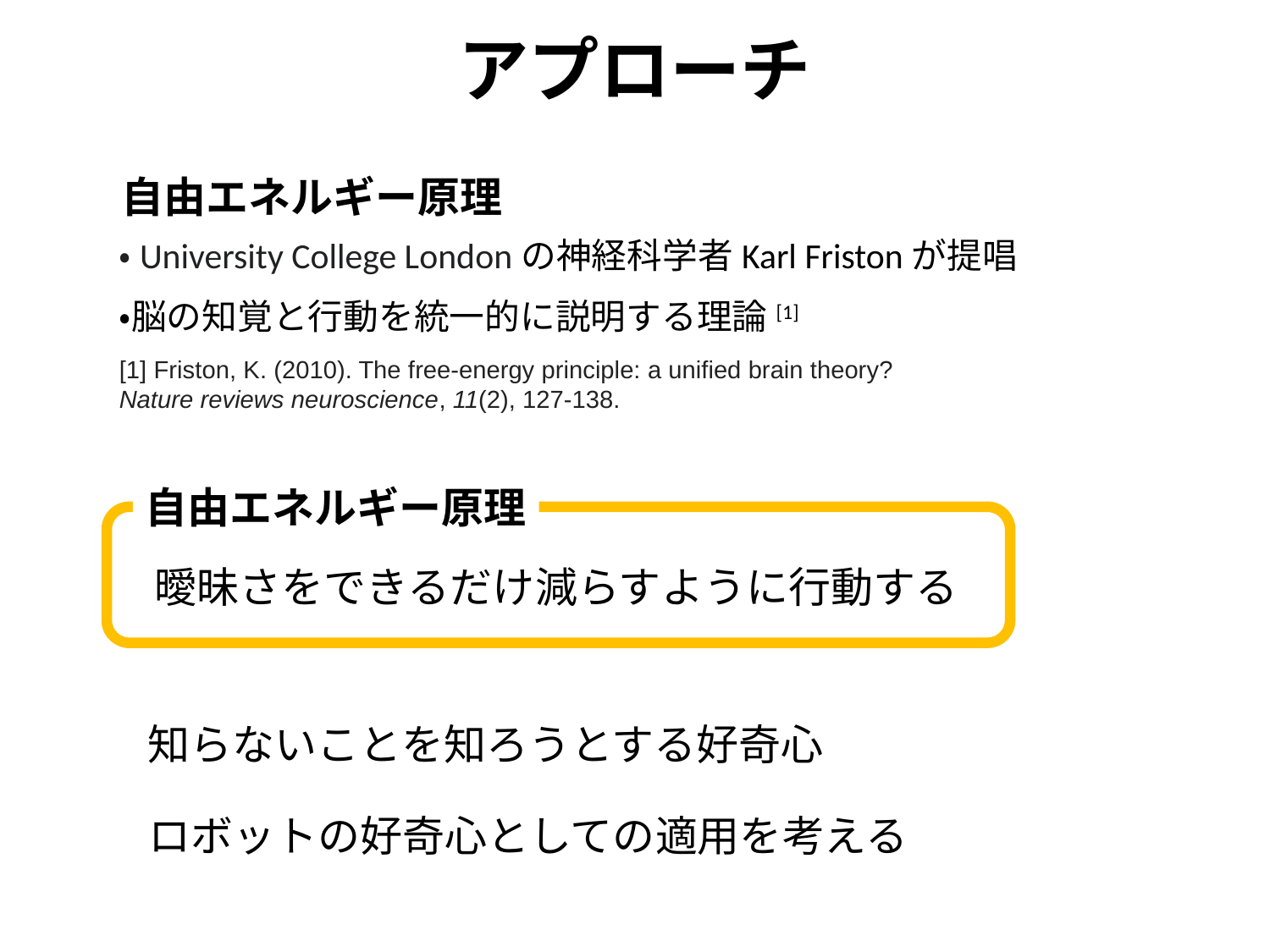

アプローチ
自由エネルギー原理
・University College Londonの神経科学者Karl Fristonが提唱
・脳の知覚と行動を統一的に説明する理論[1]
[1] Friston, K. (2010). The free-energy principle: a unified brain theory?
Nature reviews neuroscience, 11(2), 127-138.
自由エネルギー原理

曖昧さをできるだけ減らすように行動する
知らないことを知ろうとする好奇心
ロボットの好奇心としての適用を考える